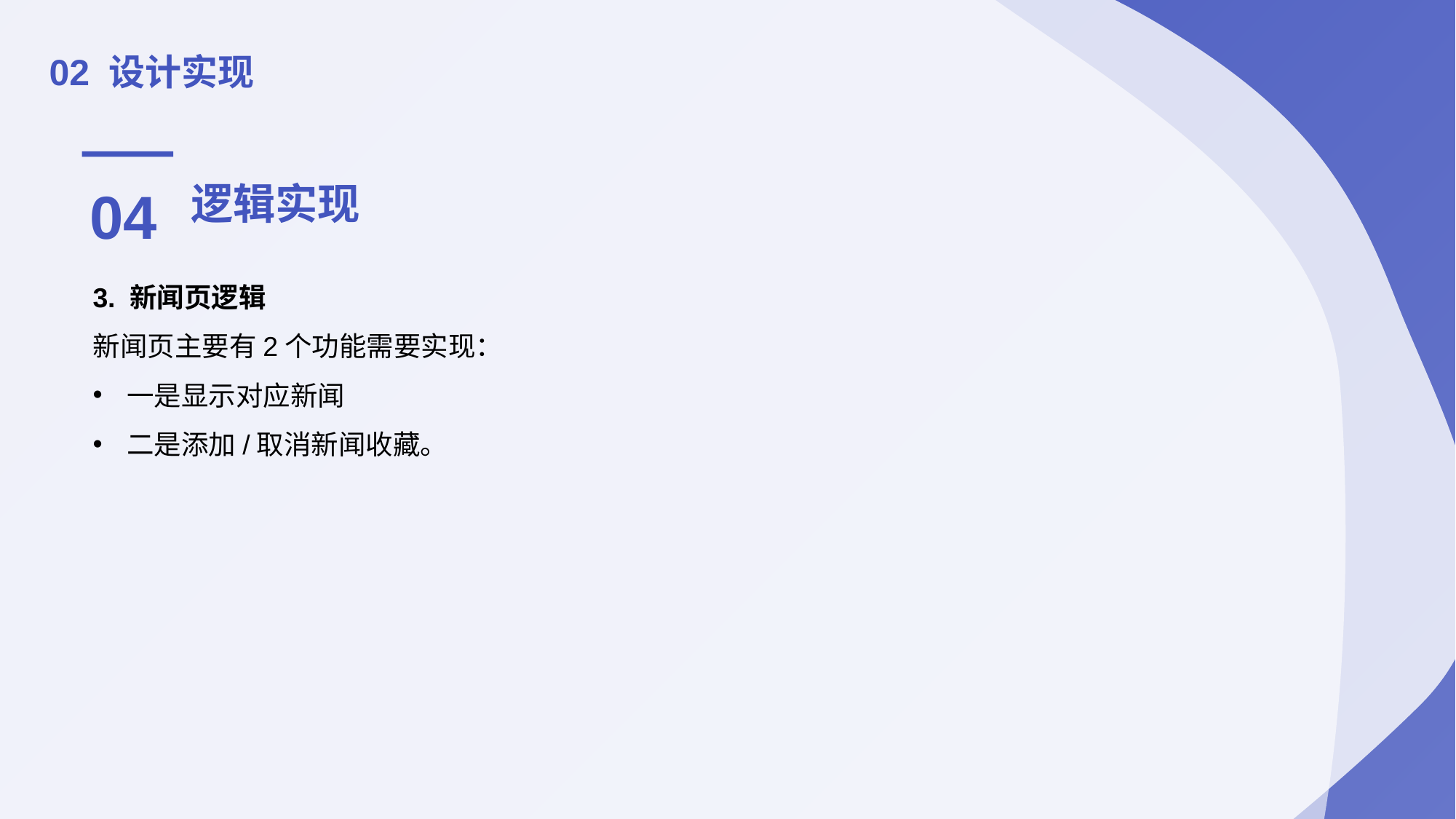

02 设计实现
04

逻辑实现
3. 新闻页逻辑
新闻页主要有2个功能需要实现：
一是显示对应新闻
二是添加/取消新闻收藏。